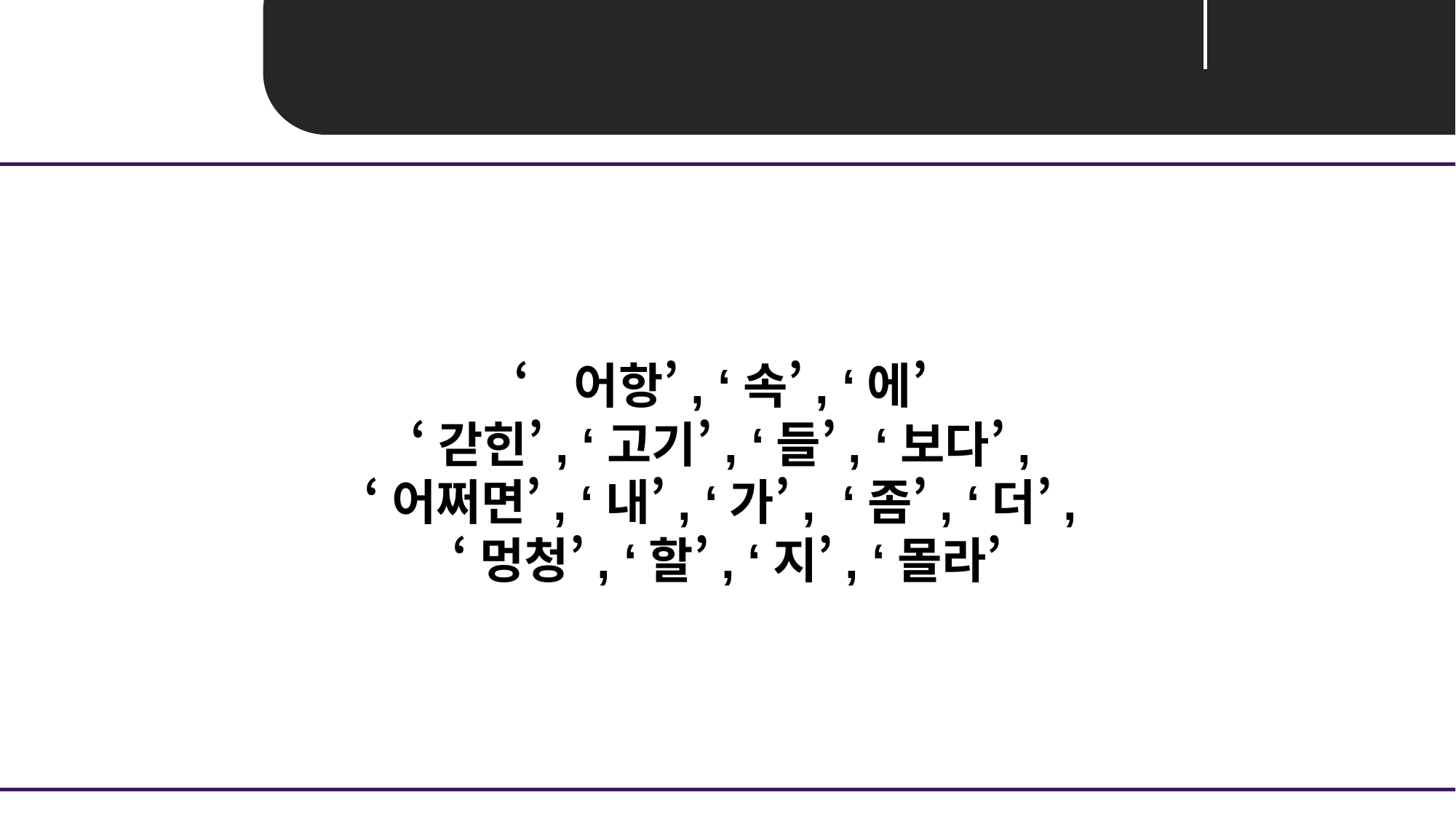

Unit  04 ㅣ  Embedding
‘어항’, ‘속’, ‘에’
‘갇힌’, ‘고기’, ‘들’, ‘보다’,
‘어쩌면’, ‘내’, ‘가’,  ‘좀’, ‘더’,
‘멍청’, ‘할’, ‘지’, ‘몰라’